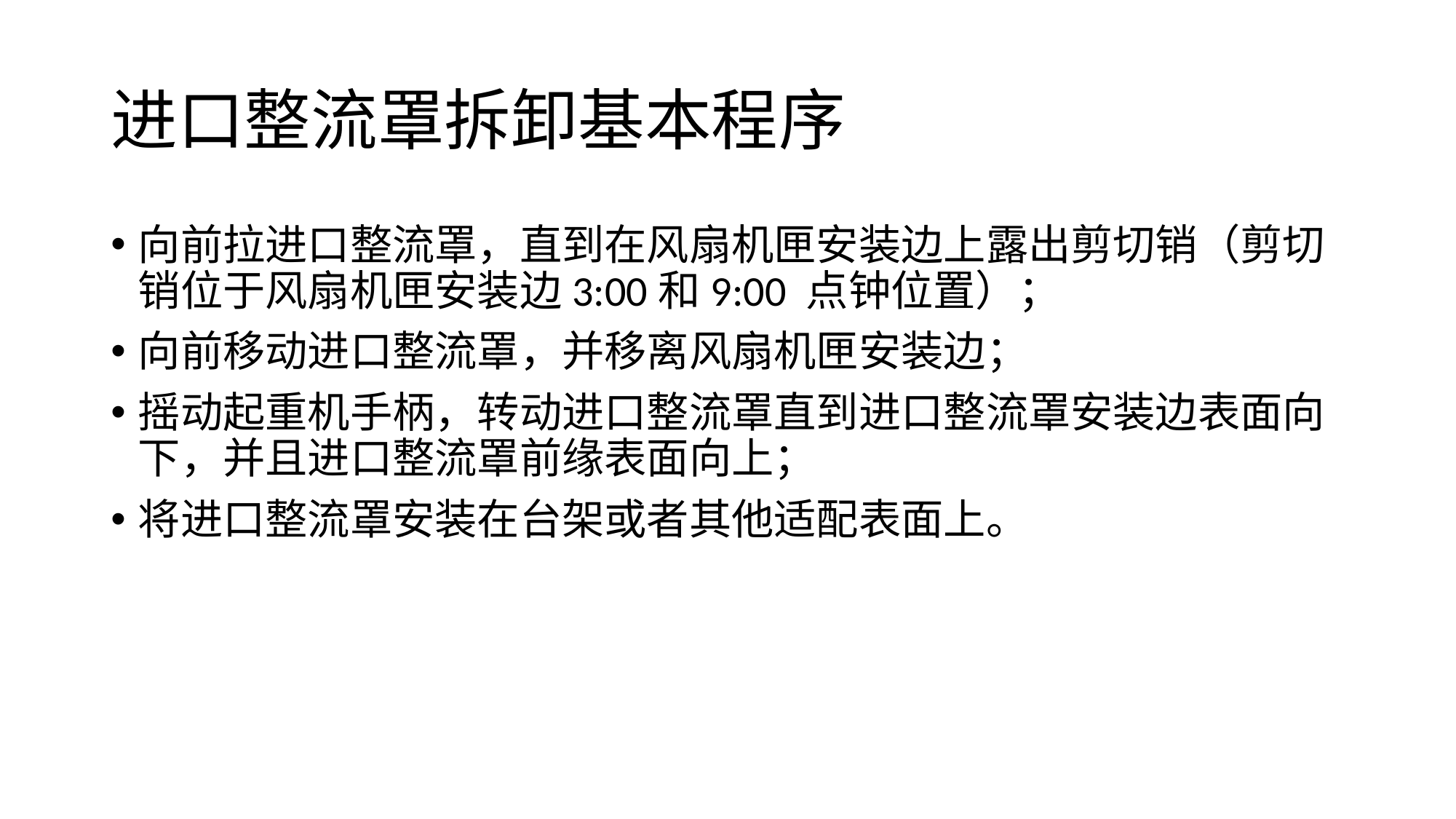

# 进口整流罩拆卸基本程序
向前拉进口整流罩，直到在风扇机匣安装边上露出剪切销（剪切销位于风扇机匣安装边3:00和9:00 点钟位置）；
向前移动进口整流罩，并移离风扇机匣安装边；
摇动起重机手柄，转动进口整流罩直到进口整流罩安装边表面向下，并且进口整流罩前缘表面向上；
将进口整流罩安装在台架或者其他适配表面上。